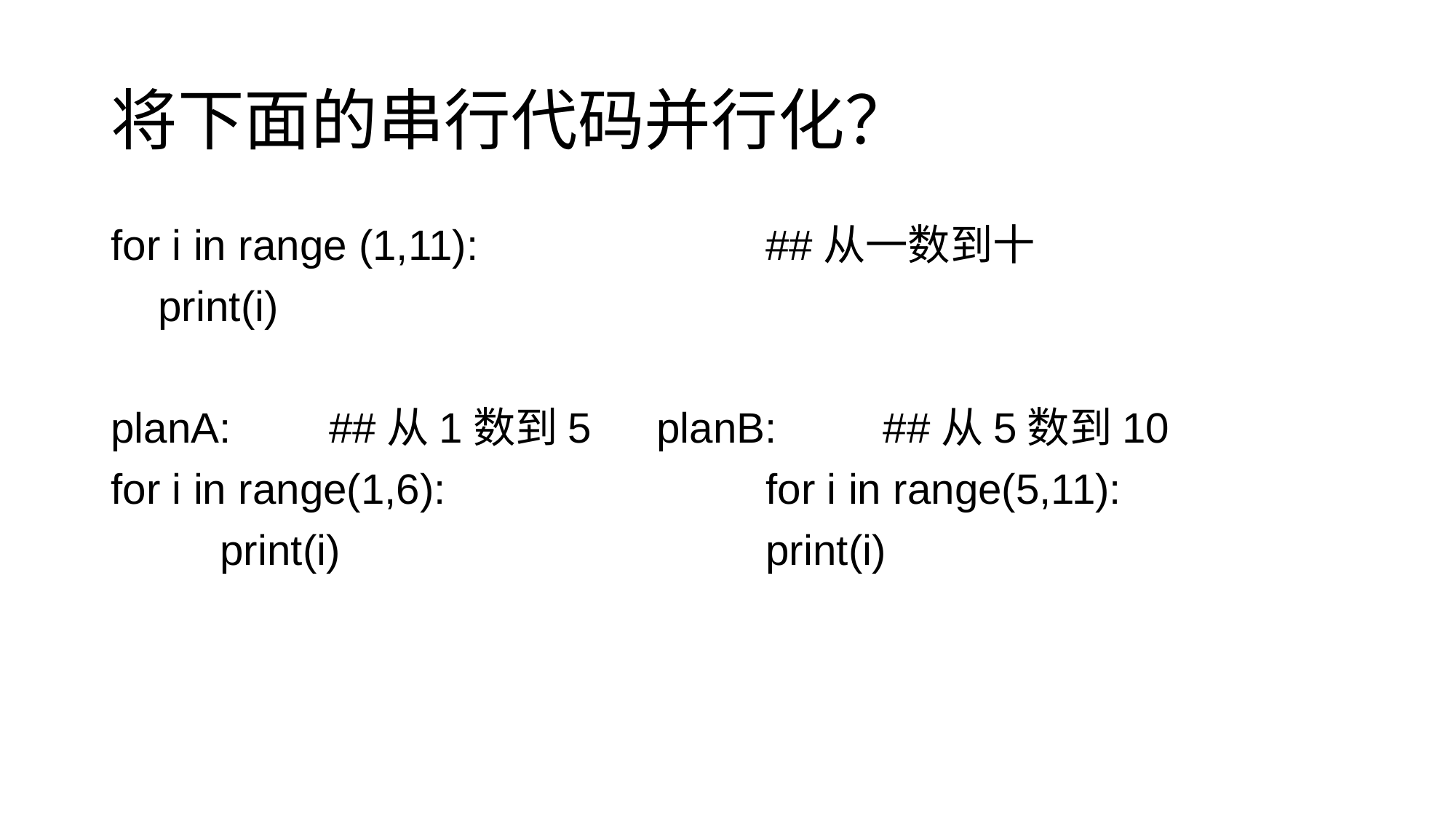

# 将下面的串行代码并行化？
for i in range (1,11):			##从一数到十
    print(i)

planA: 	##从1数到5	planB:         ##从5数到10
for i in range(1,6):			for i in range(5,11):
	print(i)				print(i)